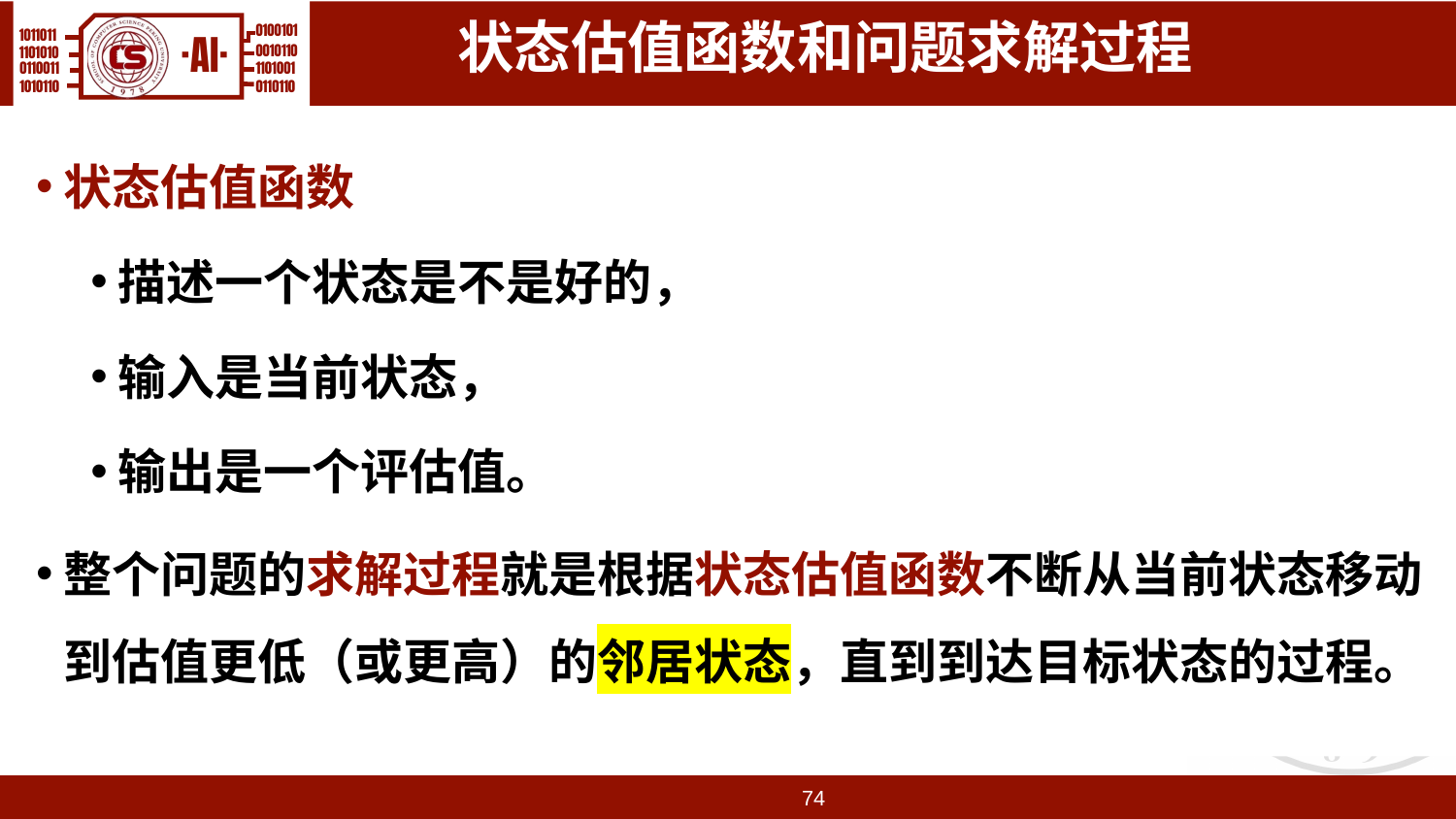

# 状态估值函数和问题求解过程
状态估值函数
描述一个状态是不是好的，
输入是当前状态，
输出是一个评估值。
整个问题的求解过程就是根据状态估值函数不断从当前状态移动到估值更低（或更高）的邻居状态，直到到达目标状态的过程。

74